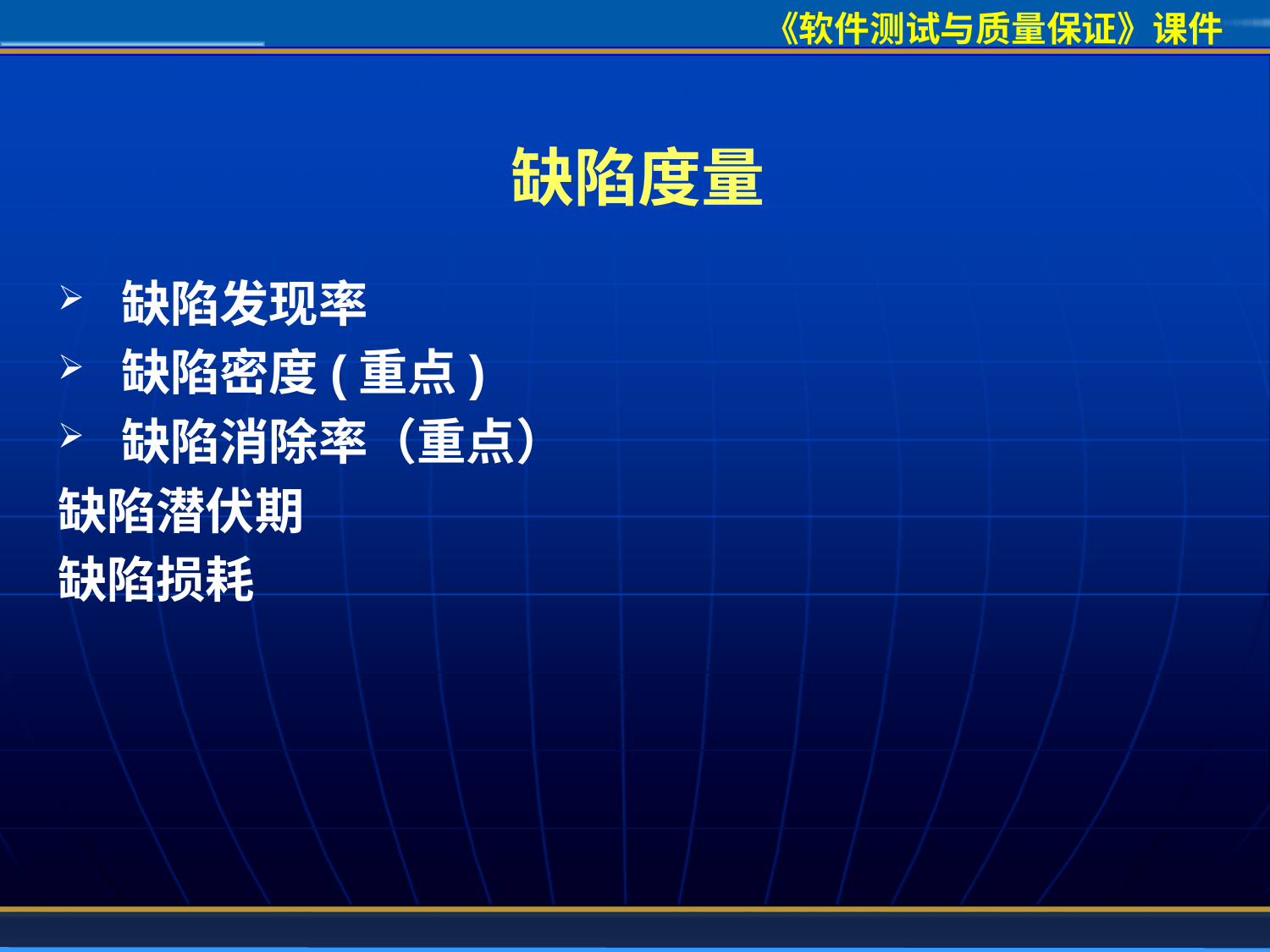

# 缺陷度量
缺陷发现率
缺陷密度(重点)
缺陷消除率（重点）
缺陷潜伏期
缺陷损耗